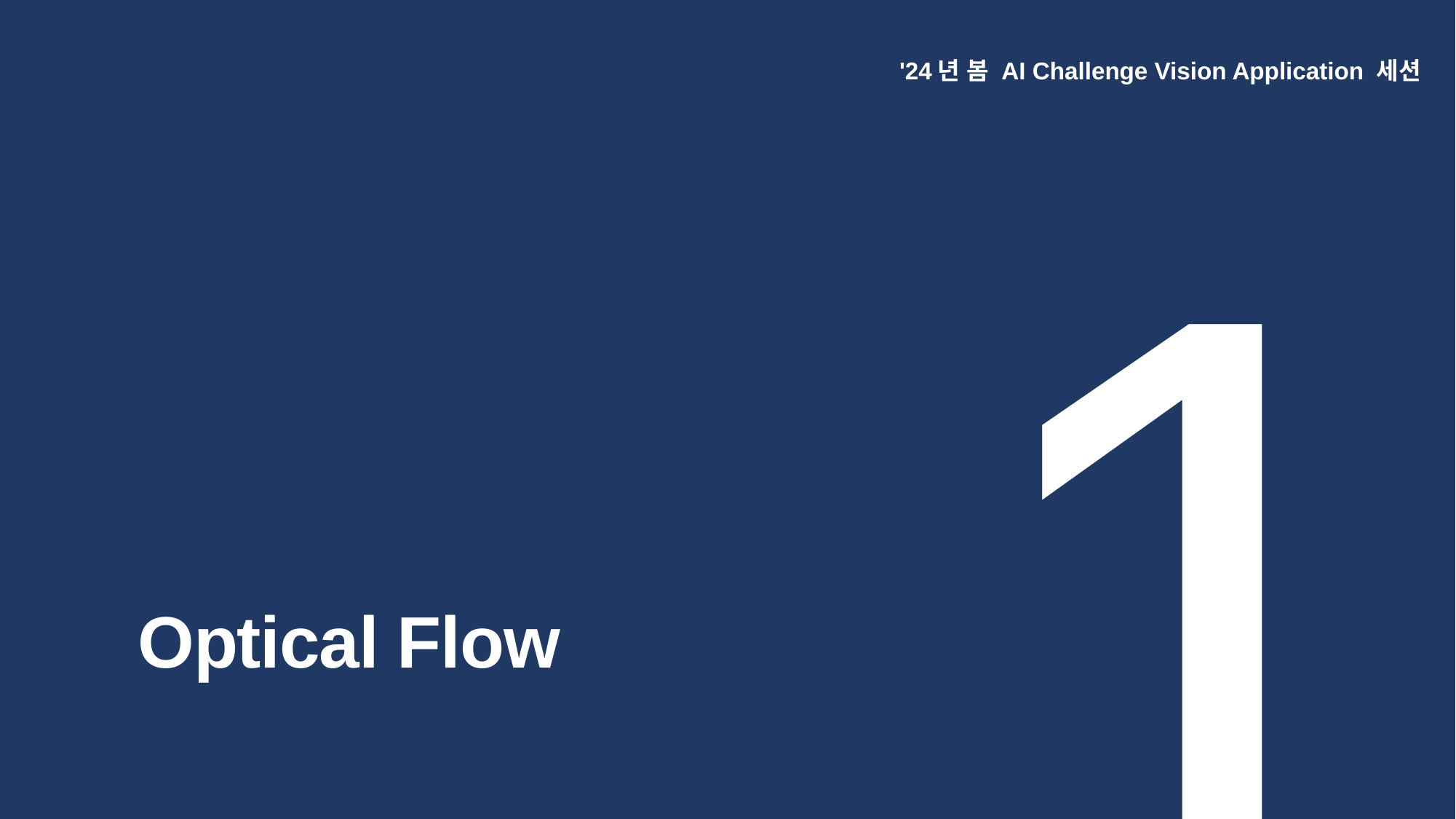

1
'24년 봄 AI Challenge Vision Application 세션
Optical Flow